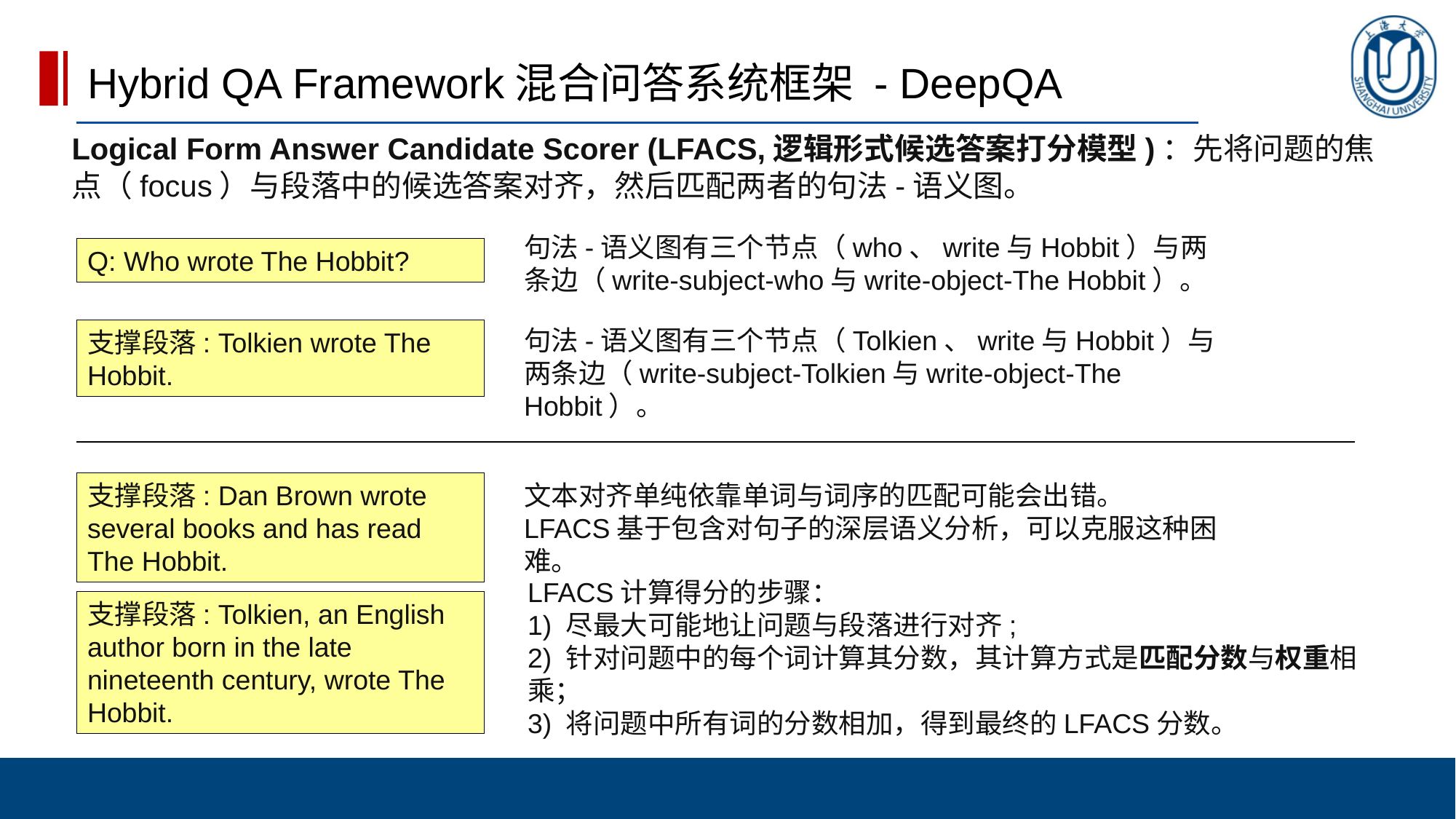

Hybrid QA Framework混合问答系统框架 - DeepQA
Logical Form Answer Candidate Scorer (LFACS,逻辑形式候选答案打分模型)：先将问题的焦点（focus）与段落中的候选答案对齐，然后匹配两者的句法-语义图。
句法-语义图有三个节点（who、write与Hobbit）与两条边（write-subject-who与write-object-The Hobbit）。
Q: Who wrote The Hobbit?
句法-语义图有三个节点（Tolkien、write与Hobbit）与两条边（write-subject-Tolkien与write-object-The Hobbit）。
支撑段落: Tolkien wrote The Hobbit.
支撑段落: Dan Brown wrote several books and has read The Hobbit.
文本对齐单纯依靠单词与词序的匹配可能会出错。
LFACS基于包含对句子的深层语义分析，可以克服这种困难。
LFACS计算得分的步骤：
1) 尽最大可能地让问题与段落进行对齐;
2) 针对问题中的每个词计算其分数，其计算方式是匹配分数与权重相乘；
3) 将问题中所有词的分数相加，得到最终的LFACS分数。
支撑段落: Tolkien, an English author born in the late nineteenth century, wrote The Hobbit.